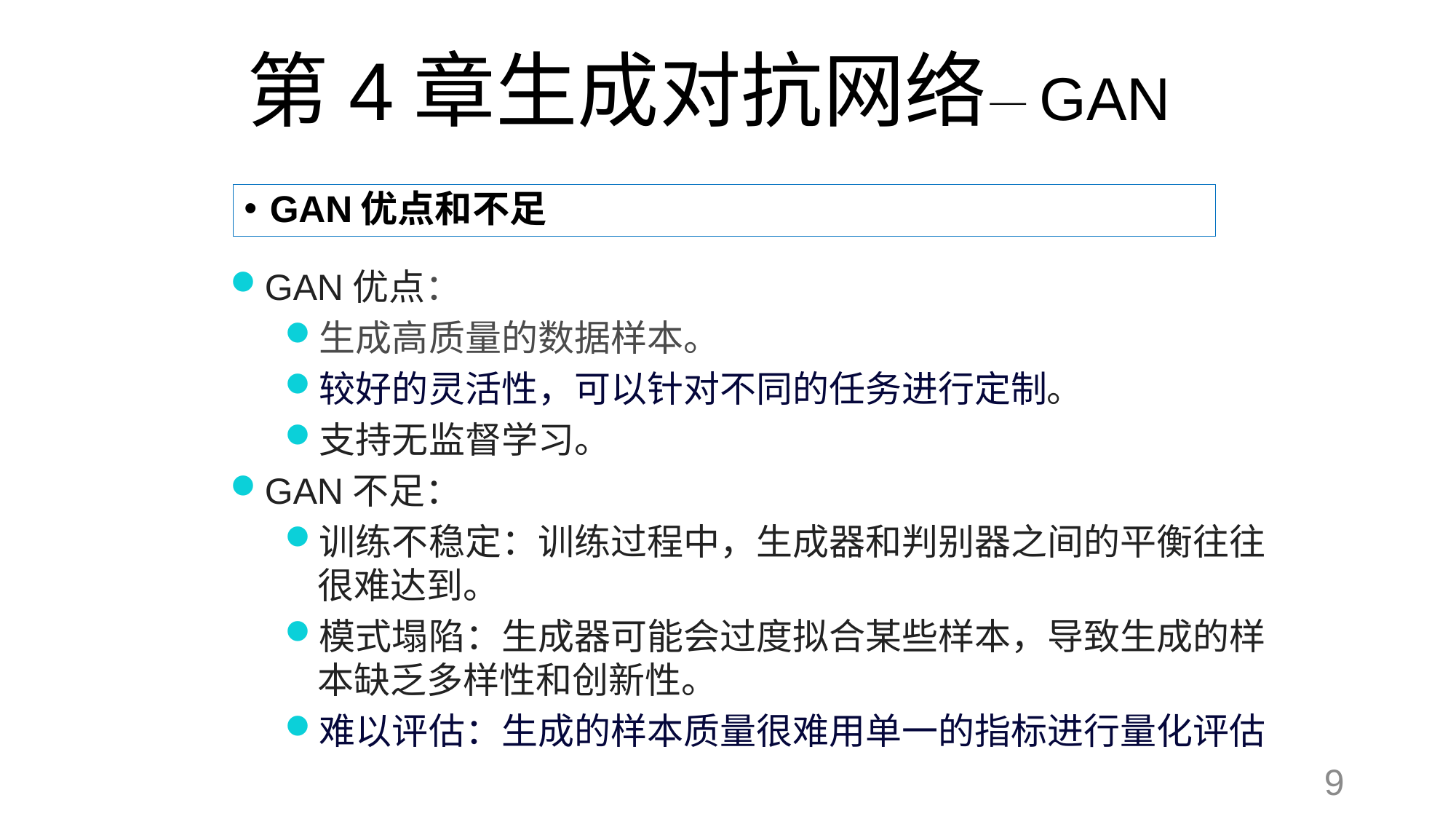

# 第4章生成对抗网络—GAN
GAN优点和不足
GAN优点：
生成高质量的数据样本。
较好的灵活性，可以针对不同的任务进行定制。
支持无监督学习。
GAN不足：
训练不稳定：训练过程中，生成器和判别器之间的平衡往往很难达到。
模式塌陷：生成器可能会过度拟合某些样本，导致生成的样本缺乏多样性和创新性。
难以评估：生成的样本质量很难用单一的指标进行量化评估

9